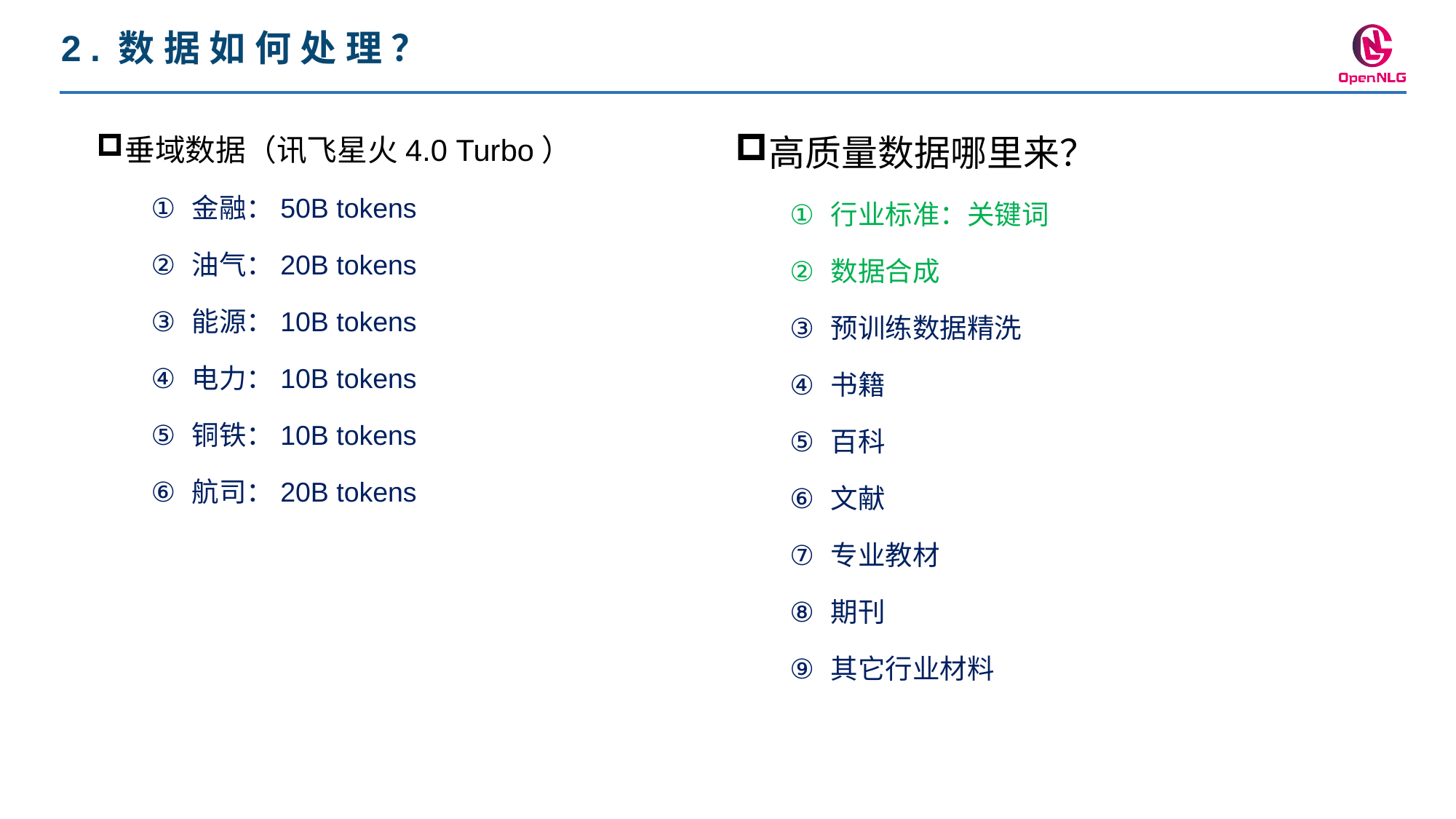

2.数据如何处理？
高质量数据哪里来？
行业标准：关键词
数据合成
预训练数据精洗
书籍
百科
文献
专业教材
期刊
其它行业材料
垂域数据（讯飞星火4.0 Turbo）
金融：50B tokens
油气：20B tokens
能源：10B tokens
电力：10B tokens
铜铁：10B tokens
航司：20B tokens